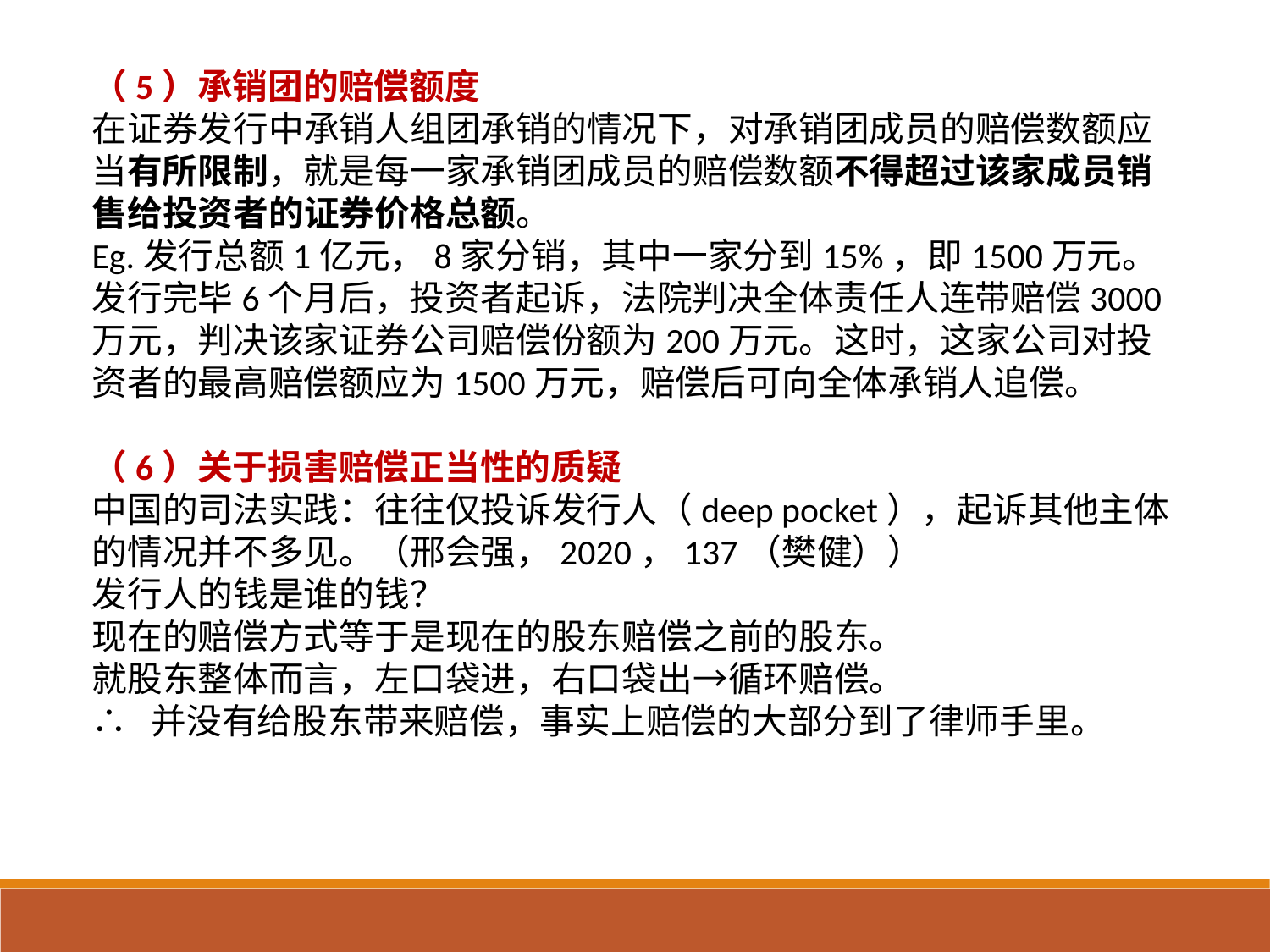

（5）承销团的赔偿额度
在证券发行中承销人组团承销的情况下，对承销团成员的赔偿数额应当有所限制，就是每一家承销团成员的赔偿数额不得超过该家成员销售给投资者的证券价格总额。
Eg.发行总额1亿元，8家分销，其中一家分到15%，即1500万元。发行完毕6个月后，投资者起诉，法院判决全体责任人连带赔偿3000万元，判决该家证券公司赔偿份额为200万元。这时，这家公司对投资者的最高赔偿额应为1500万元，赔偿后可向全体承销人追偿。

（6）关于损害赔偿正当性的质疑
中国的司法实践：往往仅投诉发行人（deep pocket），起诉其他主体的情况并不多见。（邢会强，2020，137（樊健））
发行人的钱是谁的钱？
现在的赔偿方式等于是现在的股东赔偿之前的股东。
就股东整体而言，左口袋进，右口袋出→循环赔偿。
∴  并没有给股东带来赔偿，事实上赔偿的大部分到了律师手里。